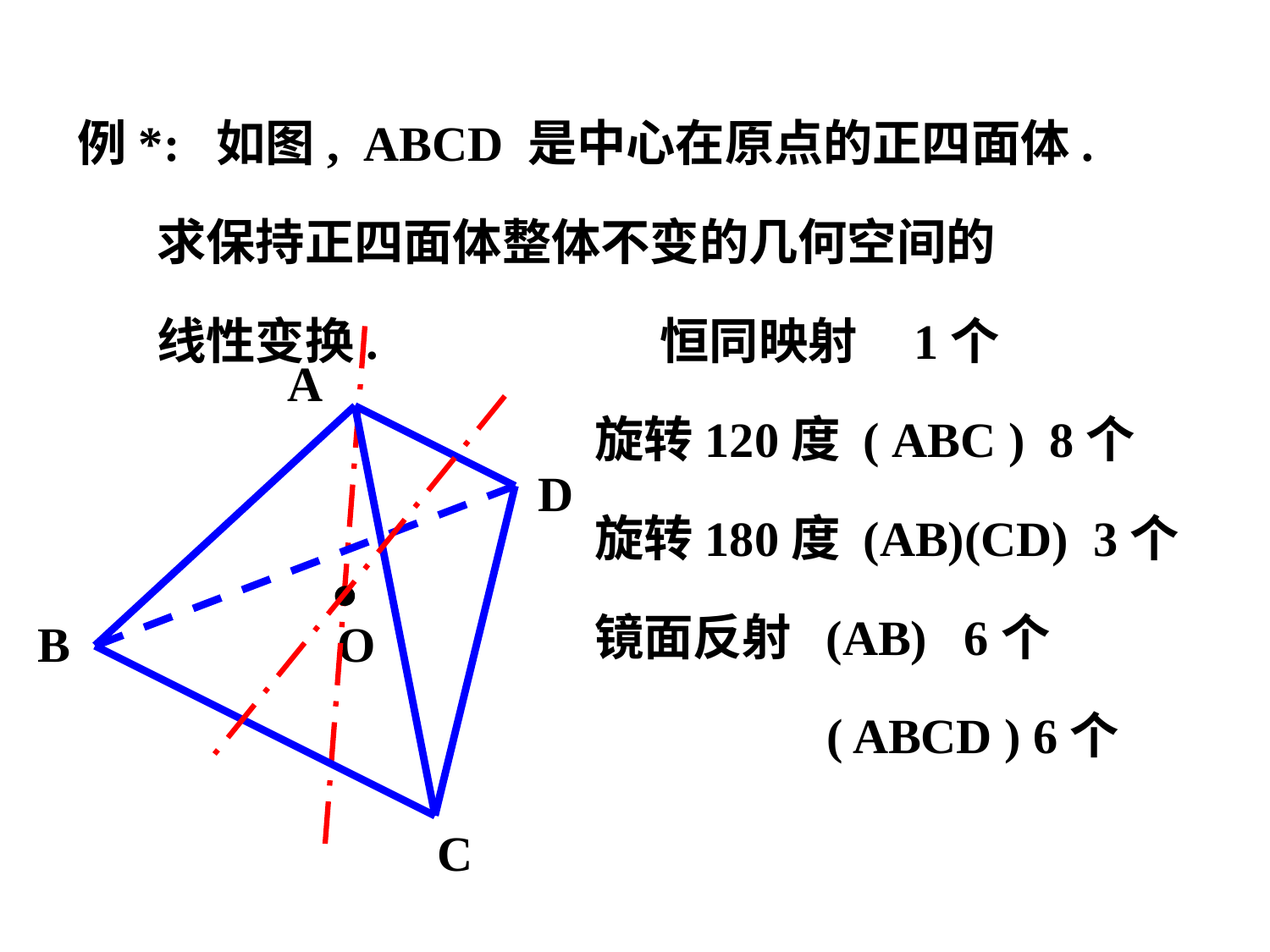

例*:  如图,  ABCD 是中心在原点的正四面体.
      求保持正四面体整体不变的几何空间的
      线性变换.                      恒同映射    1个
                                             旋转120度 ( ABC )  8个
                                             旋转180度 (AB)(CD)  3个
                                             镜面反射  (AB)   6个
                                                             ( ABCD ) 6个

A

D

B
O

C